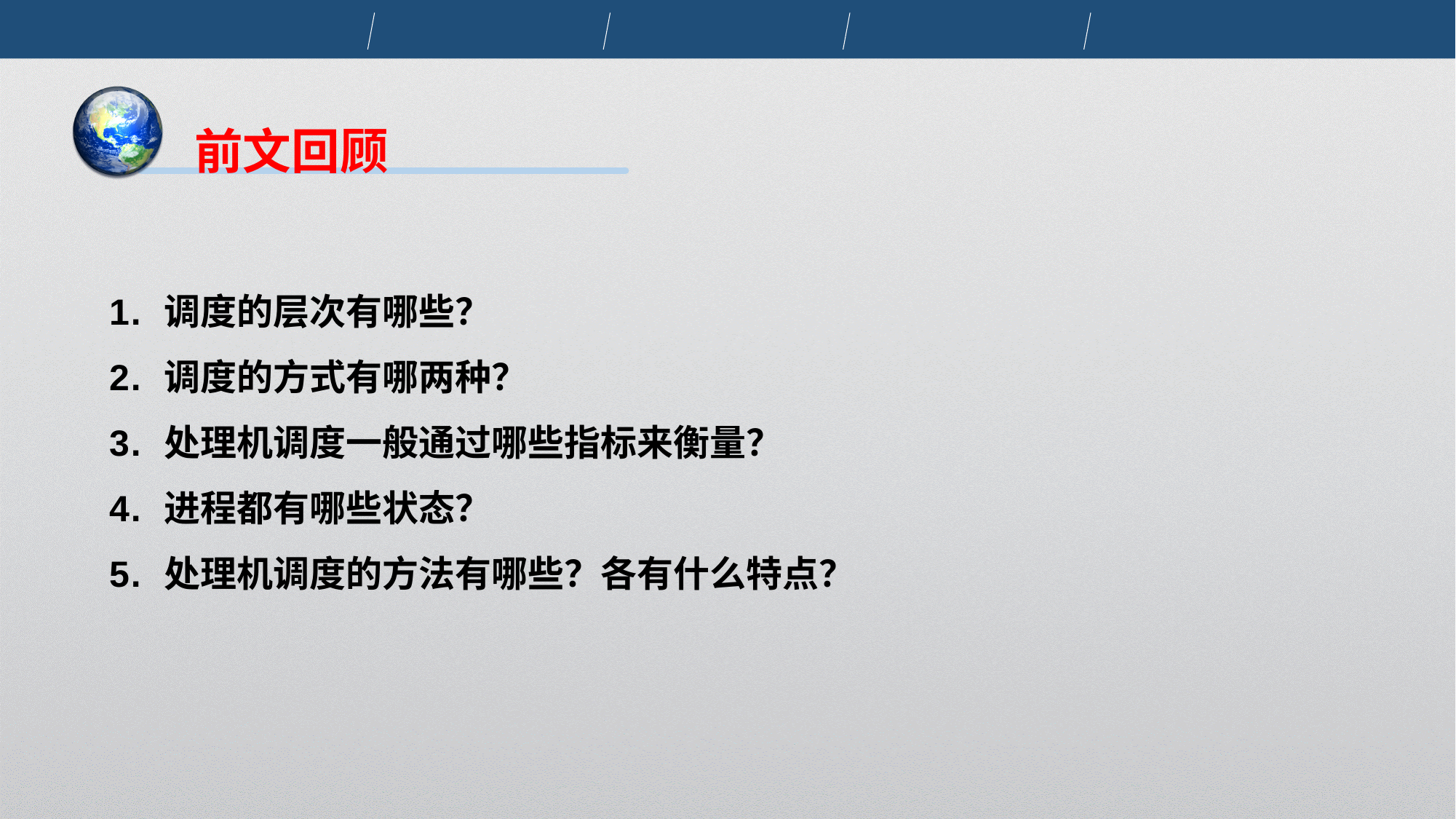

前文回顾
调度的层次有哪些？
调度的方式有哪两种？
处理机调度一般通过哪些指标来衡量？
进程都有哪些状态？
处理机调度的方法有哪些？各有什么特点？